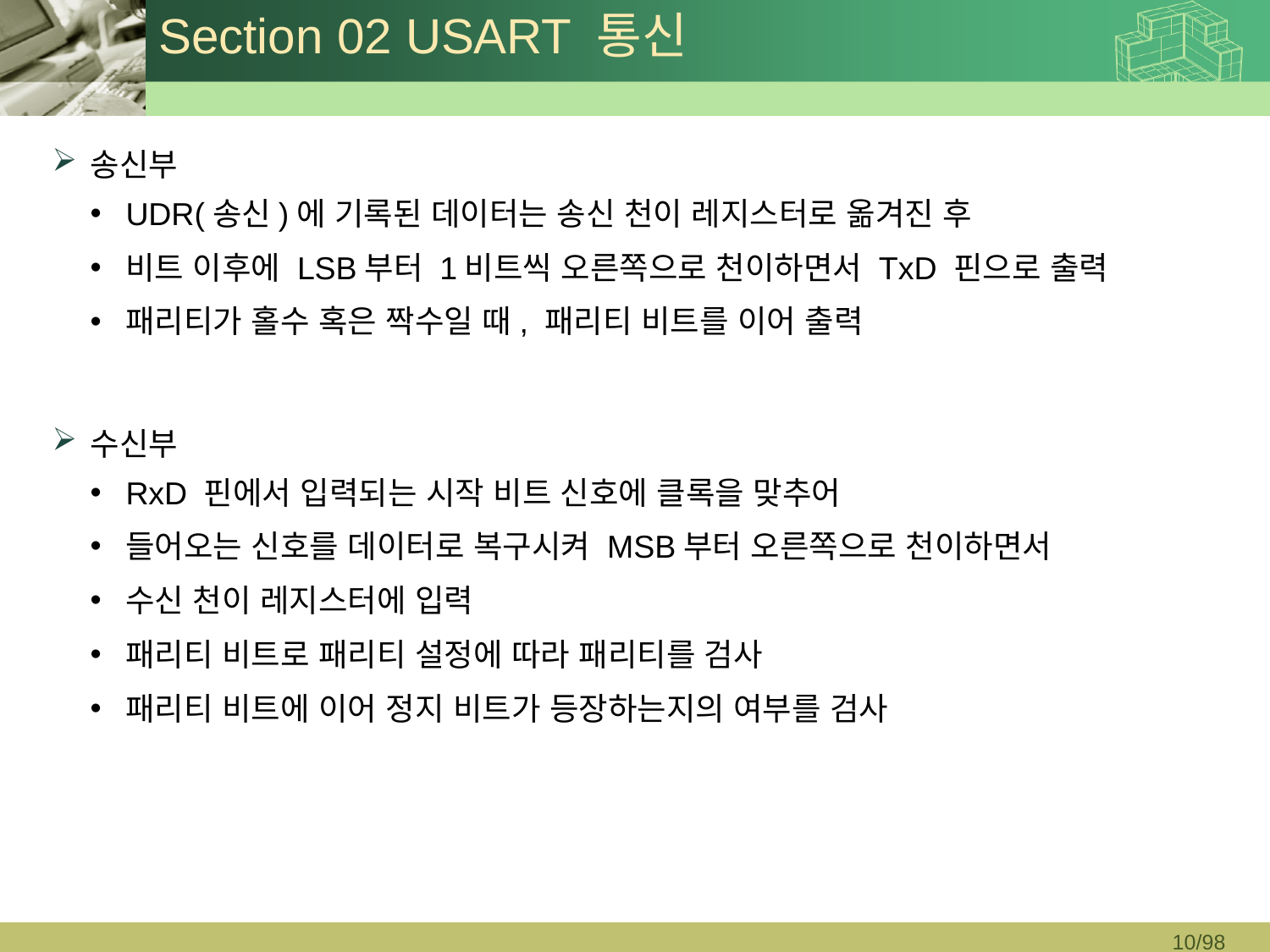

# Section 02 USART 통신
송신부
UDR(송신)에 기록된 데이터는 송신 천이 레지스터로 옮겨진 후
비트 이후에 LSB부터 1비트씩 오른쪽으로 천이하면서 TxD 핀으로 출력
패리티가 홀수 혹은 짝수일 때, 패리티 비트를 이어 출력

수신부
RxD 핀에서 입력되는 시작 비트 신호에 클록을 맞추어
들어오는 신호를 데이터로 복구시켜 MSB부터 오른쪽으로 천이하면서
수신 천이 레지스터에 입력
패리티 비트로 패리티 설정에 따라 패리티를 검사
패리티 비트에 이어 정지 비트가 등장하는지의 여부를 검사